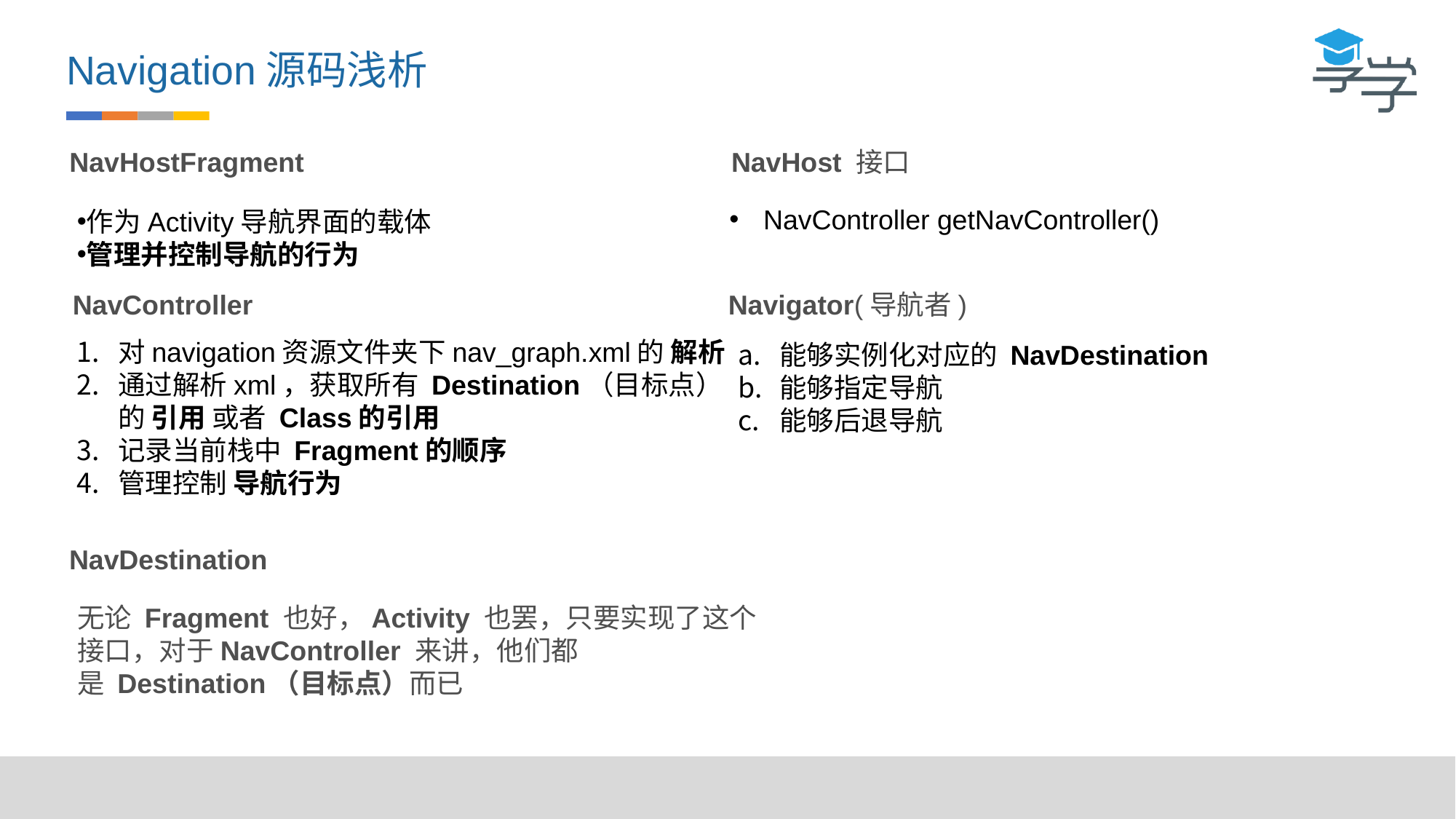

Navigation源码浅析

NavHost 接口
NavHostFragment
NavController getNavController()
作为Activity导航界面的载体
管理并控制导航的行为
NavController
Navigator(导航者)
对navigation资源文件夹下nav_graph.xml的 解析
通过解析xml，获取所有 Destination（目标点）的 引用 或者 Class的引用
记录当前栈中 Fragment的顺序
管理控制 导航行为
能够实例化对应的 NavDestination
能够指定导航
能够后退导航
NavDestination
无论 Fragment 也好，Activity 也罢，只要实现了这个接口，对于NavController 来讲，他们都是 Destination（目标点）而已